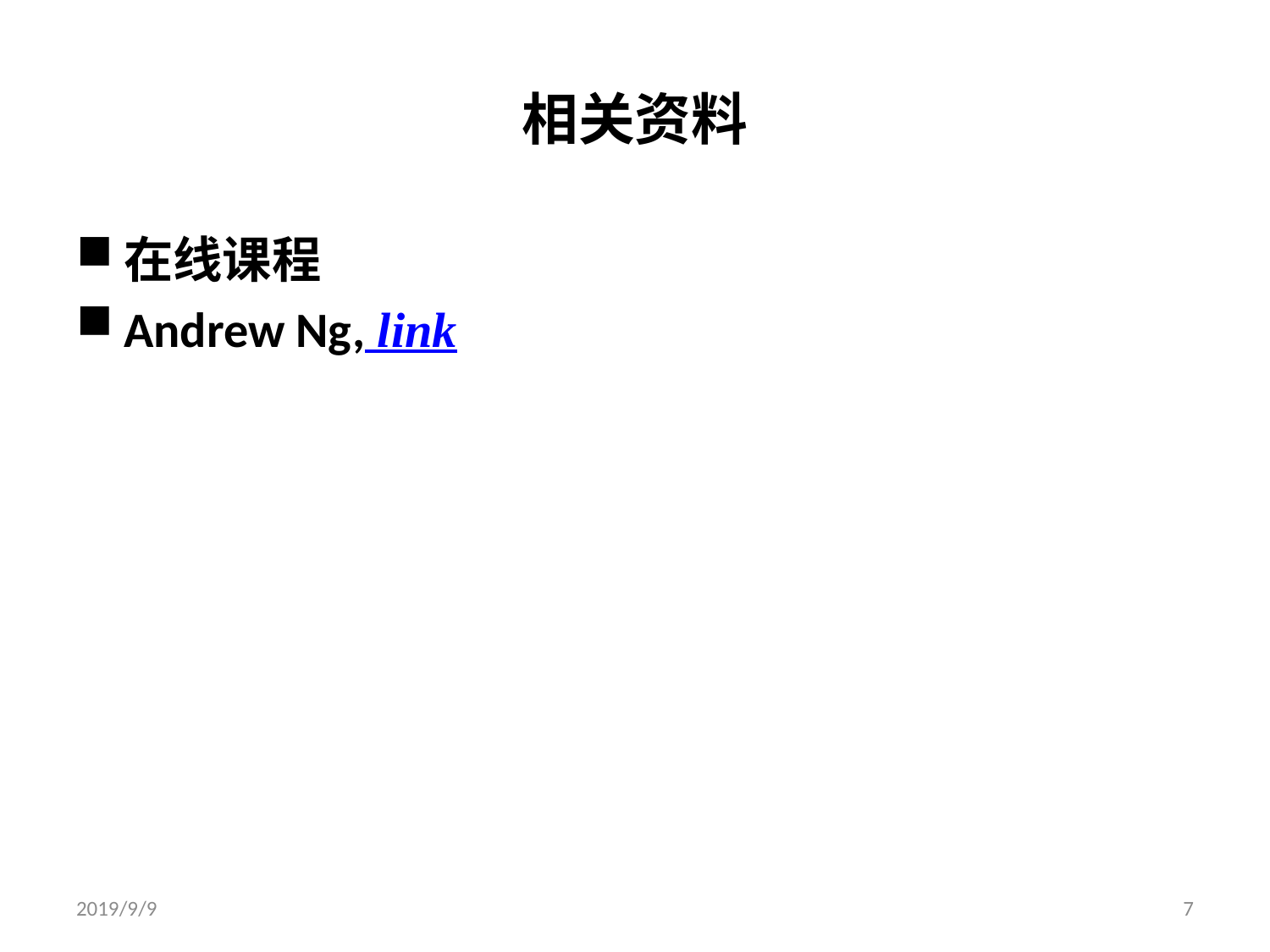

# 相关资料
在线课程
Andrew Ng, link
2019/9/9
7